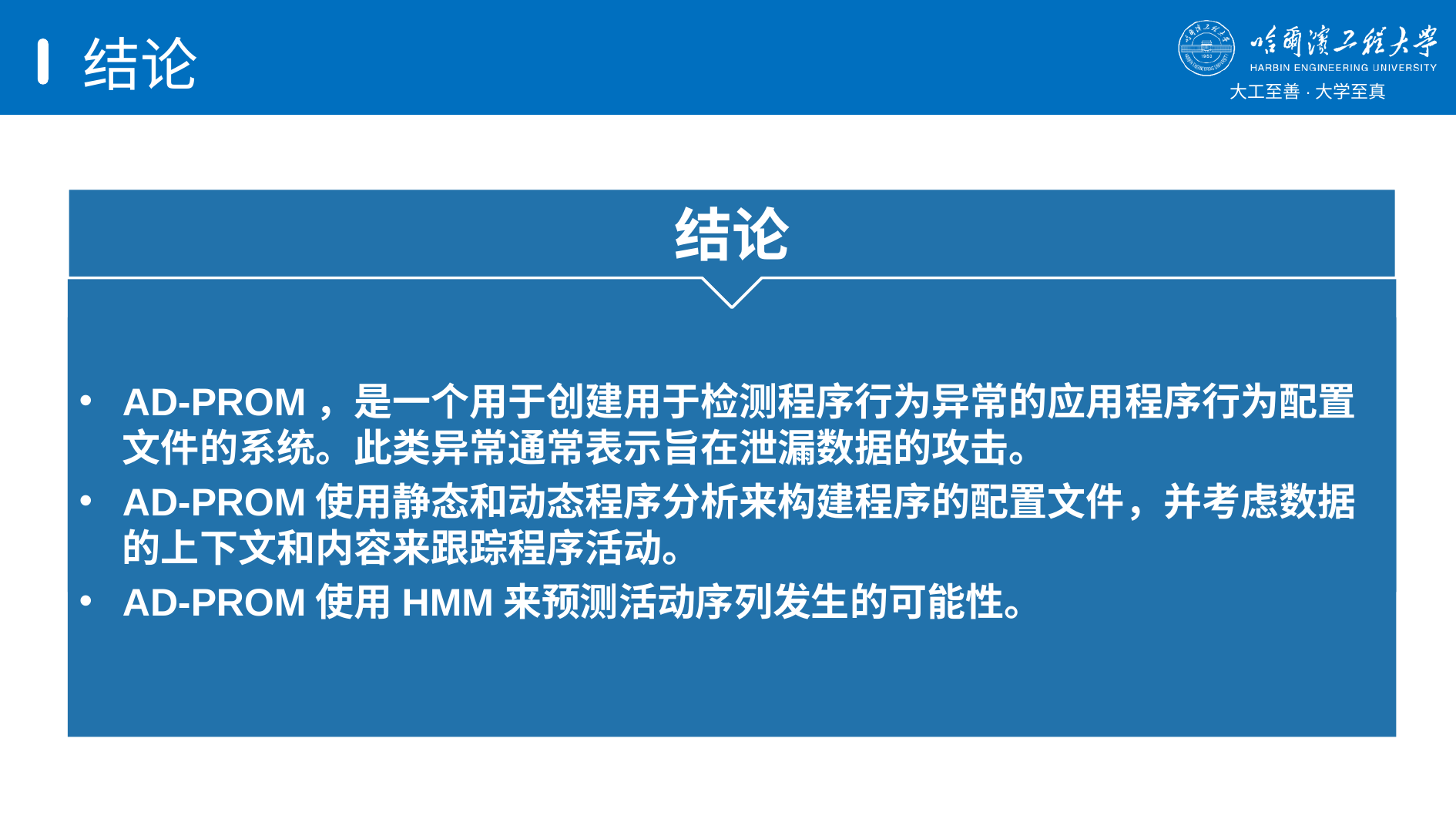

# 结论
结论

AD-PROM，是一个用于创建用于检测程序行为异常的应用程序行为配置文件的系统。此类异常通常表示旨在泄漏数据的攻击。
AD-PROM使用静态和动态程序分析来构建程序的配置文件，并考虑数据的上下文和内容来跟踪程序活动。
AD-PROM使用HMM来预测活动序列发生的可能性。